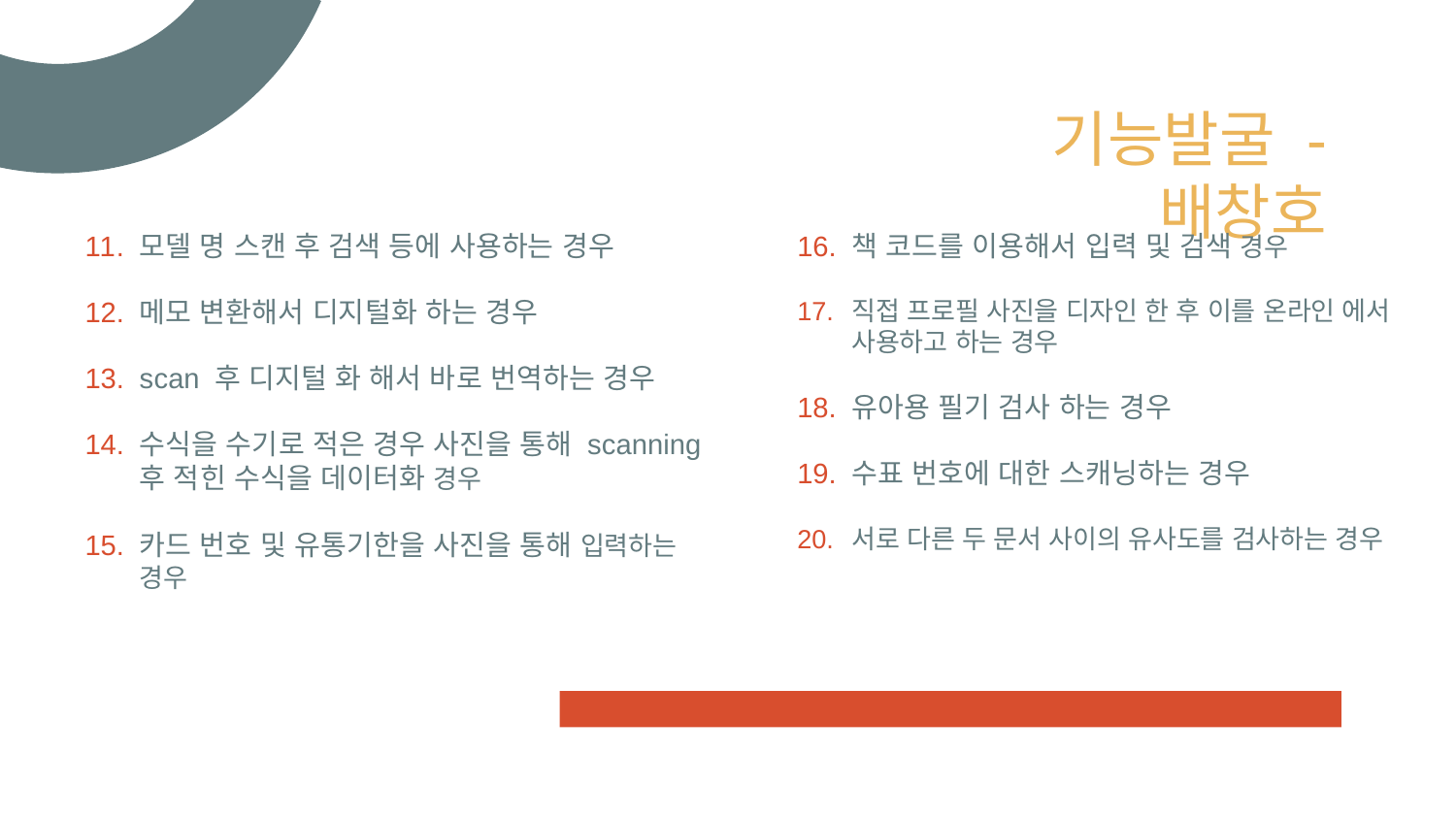

# 기능발굴 - 배창호
모델 명 스캔 후 검색 등에 사용하는 경우
메모 변환해서 디지털화 하는 경우
scan 후 디지털 화 해서 바로 번역하는 경우
수식을 수기로 적은 경우 사진을 통해 scanning 후 적힌 수식을 데이터화 경우
카드 번호 및 유통기한을 사진을 통해 입력하는 경우
책 코드를 이용해서 입력 및 검색 경우
직접 프로필 사진을 디자인 한 후 이를 온라인 에서 사용하고 하는 경우
유아용 필기 검사 하는 경우
수표 번호에 대한 스캐닝하는 경우
서로 다른 두 문서 사이의 유사도를 검사하는 경우